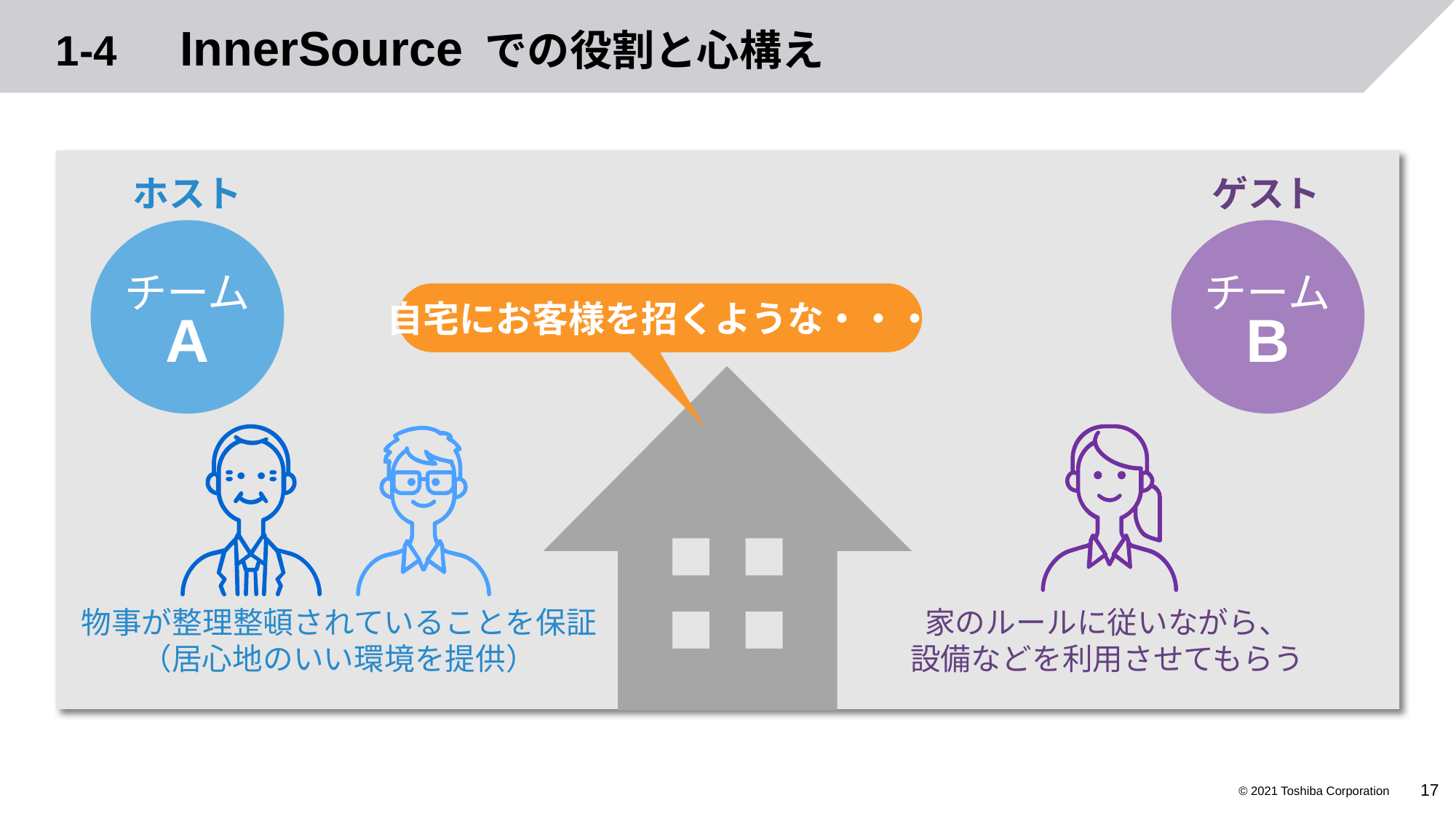

# 1-4　InnerSource での役割と心構え

ホスト
チーム
A
ゲスト
チーム
B
自宅にお客様を招くような・・・

物事が整理整頓されていることを保証
（居心地のいい環境を提供）
家のルールに従いながら、
設備などを利用させてもらう